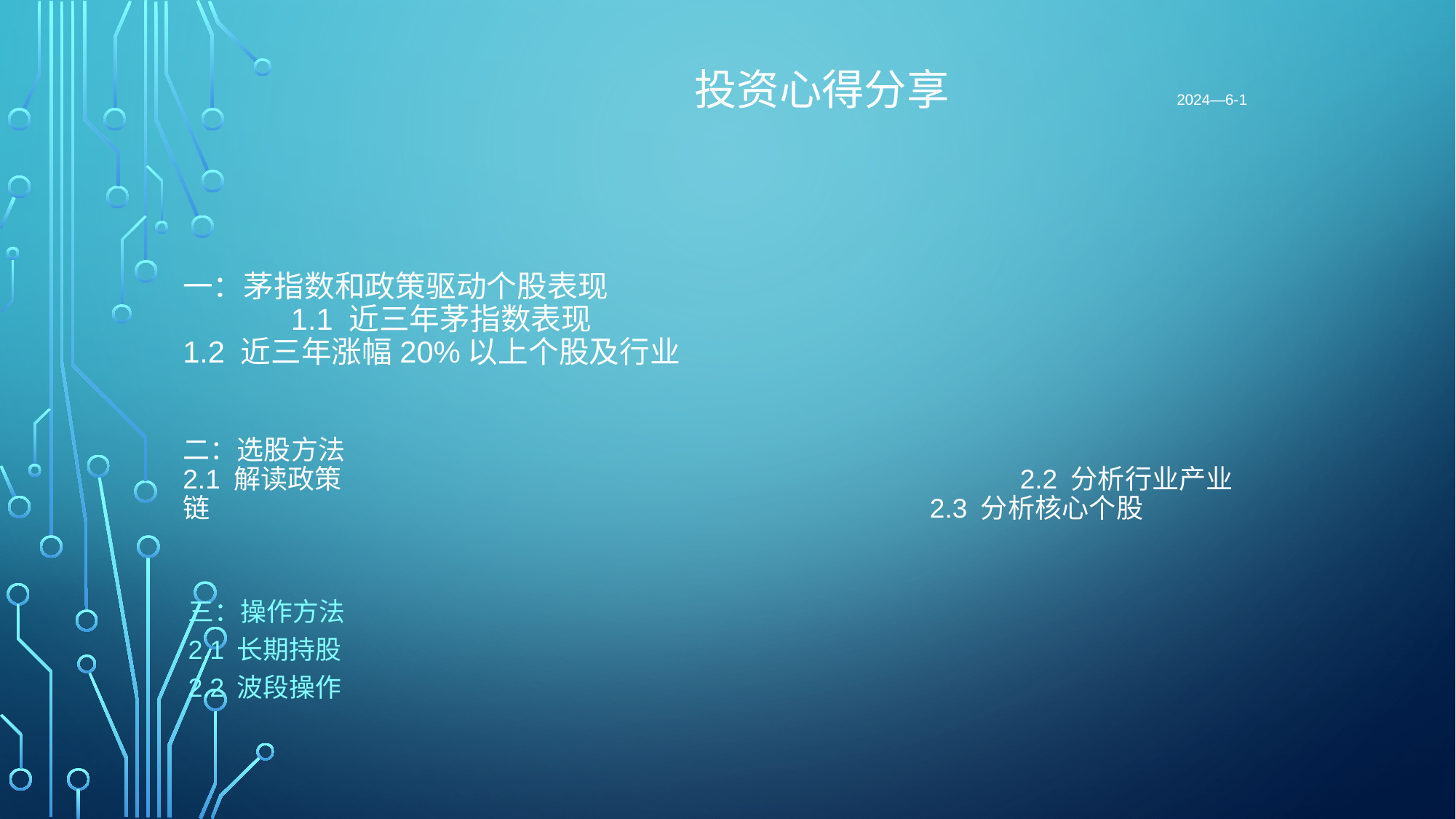

投资心得分享                       2024—6-1
# 一：茅指数和政策驱动个股表现                                                                                                               1.1 近三年茅指数表现 1.2 近三年涨幅20%以上个股及行业
二：选股方法
2.1 解读政策                                                                                                                2.2 分析行业产业链                                                                                                                       2.3 分析核心个股
三：操作方法
2.1 长期持股
2.2 波段操作